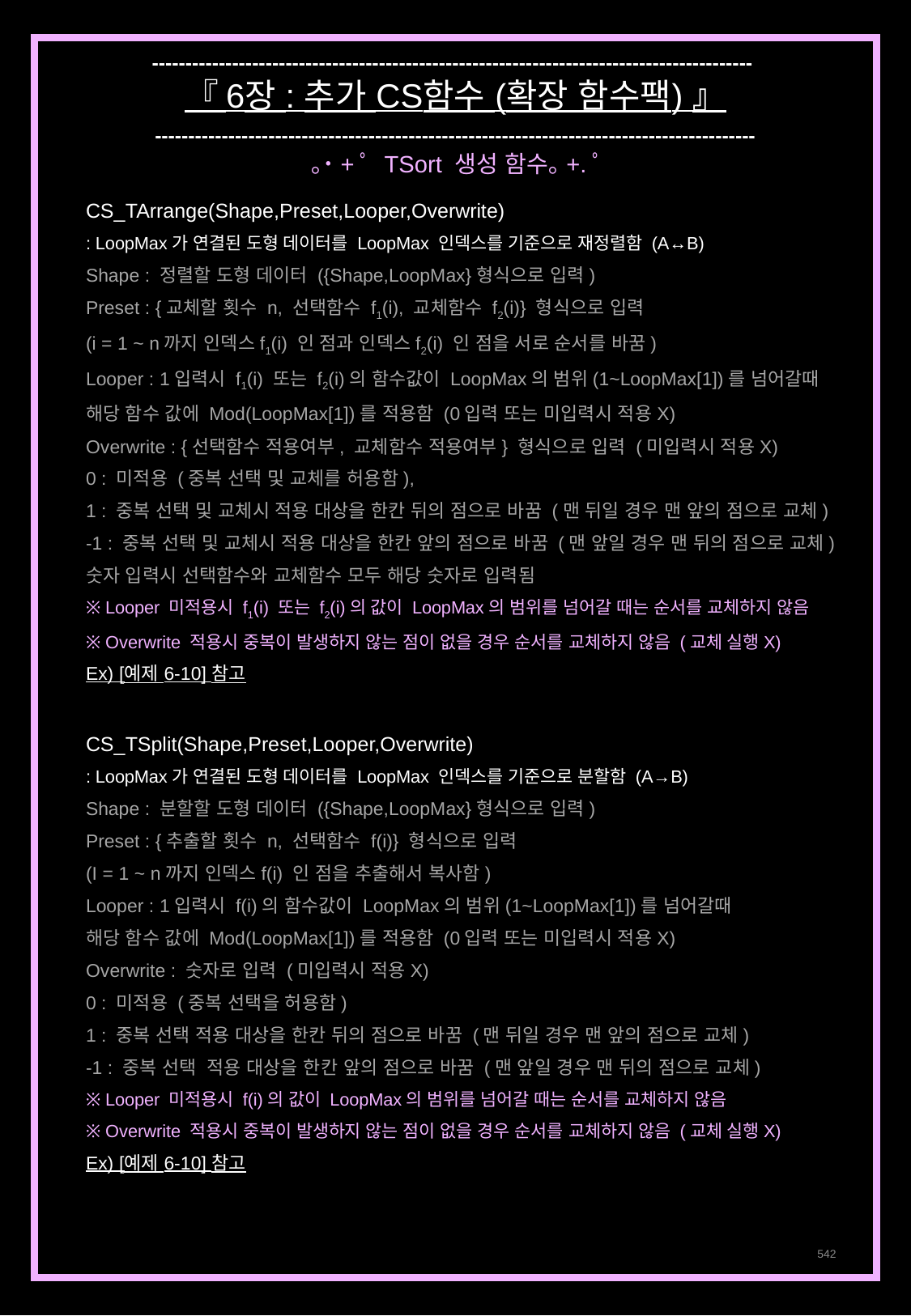

------------------------------------------------------------------------------------------
『 6장 : 추가 CS함수 (확장 함수팩) 』
------------------------------------------------------------------------------------------
｡˙+ﾟ TSort 생성 함수｡+.ﾟ
CS_TArrange(Shape,Preset,Looper,Overwrite)
: LoopMax가 연결된 도형 데이터를 LoopMax 인덱스를 기준으로 재정렬함 (A↔B)
Shape : 정렬할 도형 데이터 ({Shape,LoopMax}형식으로 입력)
Preset : {교체할 횟수 n, 선택함수 f1(i), 교체함수 f2(i)} 형식으로 입력
(i = 1 ~ n까지 인덱스f1(i) 인 점과 인덱스f2(i) 인 점을 서로 순서를 바꿈)
Looper : 1입력시 f1(i) 또는 f2(i)의 함수값이 LoopMax의 범위(1~LoopMax[1])를 넘어갈때
해당 함수 값에 Mod(LoopMax[1])를 적용함 (0입력 또는 미입력시 적용X)
Overwrite : {선택함수 적용여부, 교체함수 적용여부} 형식으로 입력 (미입력시 적용X)
0 : 미적용 (중복 선택 및 교체를 허용함),
1 : 중복 선택 및 교체시 적용 대상을 한칸 뒤의 점으로 바꿈 (맨 뒤일 경우 맨 앞의 점으로 교체)
-1 : 중복 선택 및 교체시 적용 대상을 한칸 앞의 점으로 바꿈 (맨 앞일 경우 맨 뒤의 점으로 교체)
숫자 입력시 선택함수와 교체함수 모두 해당 숫자로 입력됨
※ Looper 미적용시 f1(i) 또는 f2(i)의 값이 LoopMax의 범위를 넘어갈 때는 순서를 교체하지 않음
※ Overwrite 적용시 중복이 발생하지 않는 점이 없을 경우 순서를 교체하지 않음 (교체 실행X)
Ex) [예제 6-10] 참고

CS_TSplit(Shape,Preset,Looper,Overwrite)
: LoopMax가 연결된 도형 데이터를 LoopMax 인덱스를 기준으로 분할함 (A→B)
Shape : 분할할 도형 데이터 ({Shape,LoopMax}형식으로 입력)
Preset : {추출할 횟수 n, 선택함수 f(i)} 형식으로 입력
(I = 1 ~ n까지 인덱스f(i) 인 점을 추출해서 복사함)
Looper : 1입력시 f(i)의 함수값이 LoopMax의 범위(1~LoopMax[1])를 넘어갈때
해당 함수 값에 Mod(LoopMax[1])를 적용함 (0입력 또는 미입력시 적용X)
Overwrite : 숫자로 입력 (미입력시 적용X)
0 : 미적용 (중복 선택을 허용함)
1 : 중복 선택 적용 대상을 한칸 뒤의 점으로 바꿈 (맨 뒤일 경우 맨 앞의 점으로 교체)
-1 : 중복 선택  적용 대상을 한칸 앞의 점으로 바꿈 (맨 앞일 경우 맨 뒤의 점으로 교체)
※ Looper 미적용시 f(i)의 값이 LoopMax의 범위를 넘어갈 때는 순서를 교체하지 않음
※ Overwrite 적용시 중복이 발생하지 않는 점이 없을 경우 순서를 교체하지 않음 (교체 실행X)
Ex) [예제 6-10] 참고
542